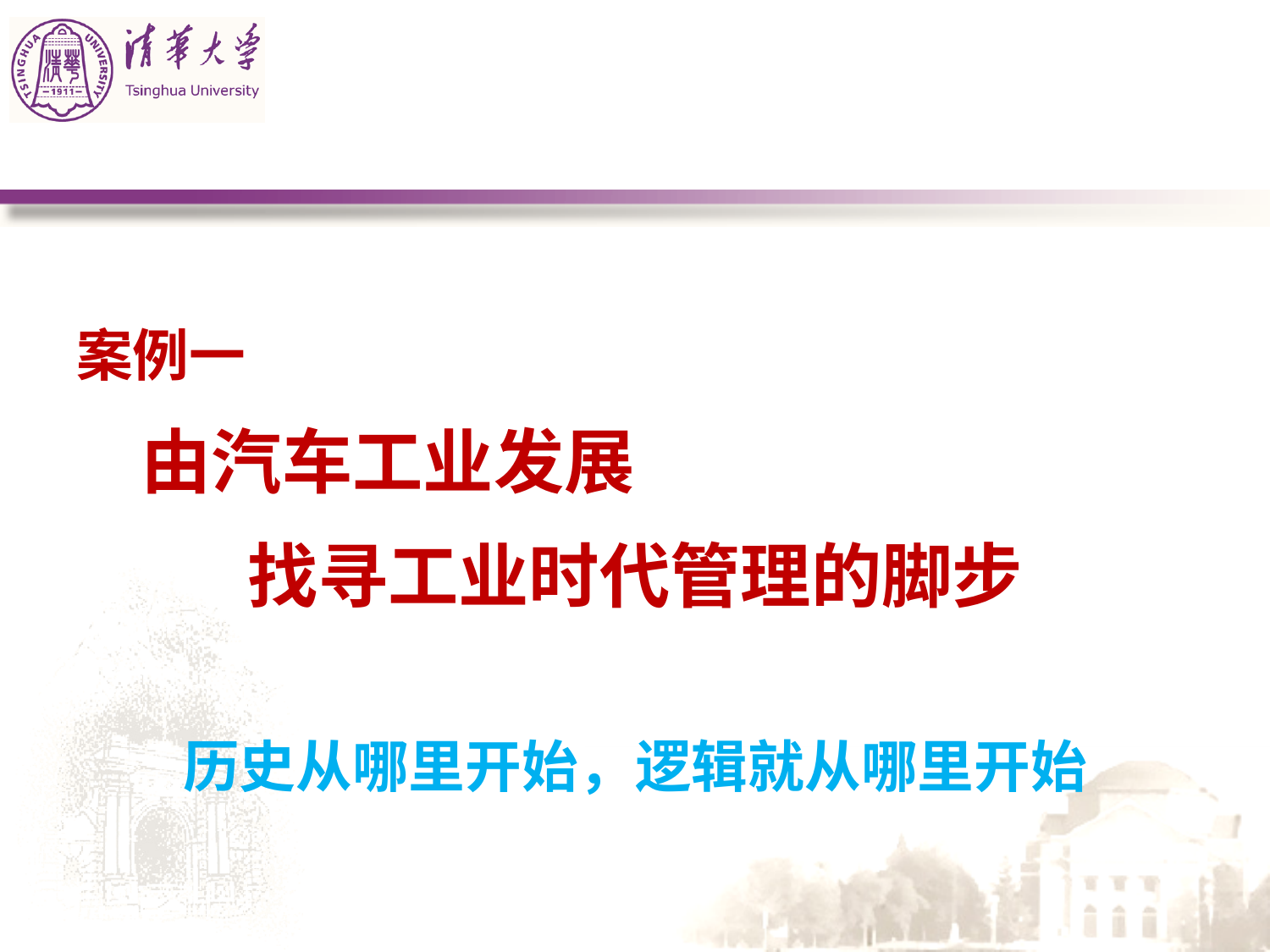

#

案例一
   由汽车工业发展
找寻工业时代管理的脚步

历史从哪里开始，逻辑就从哪里开始